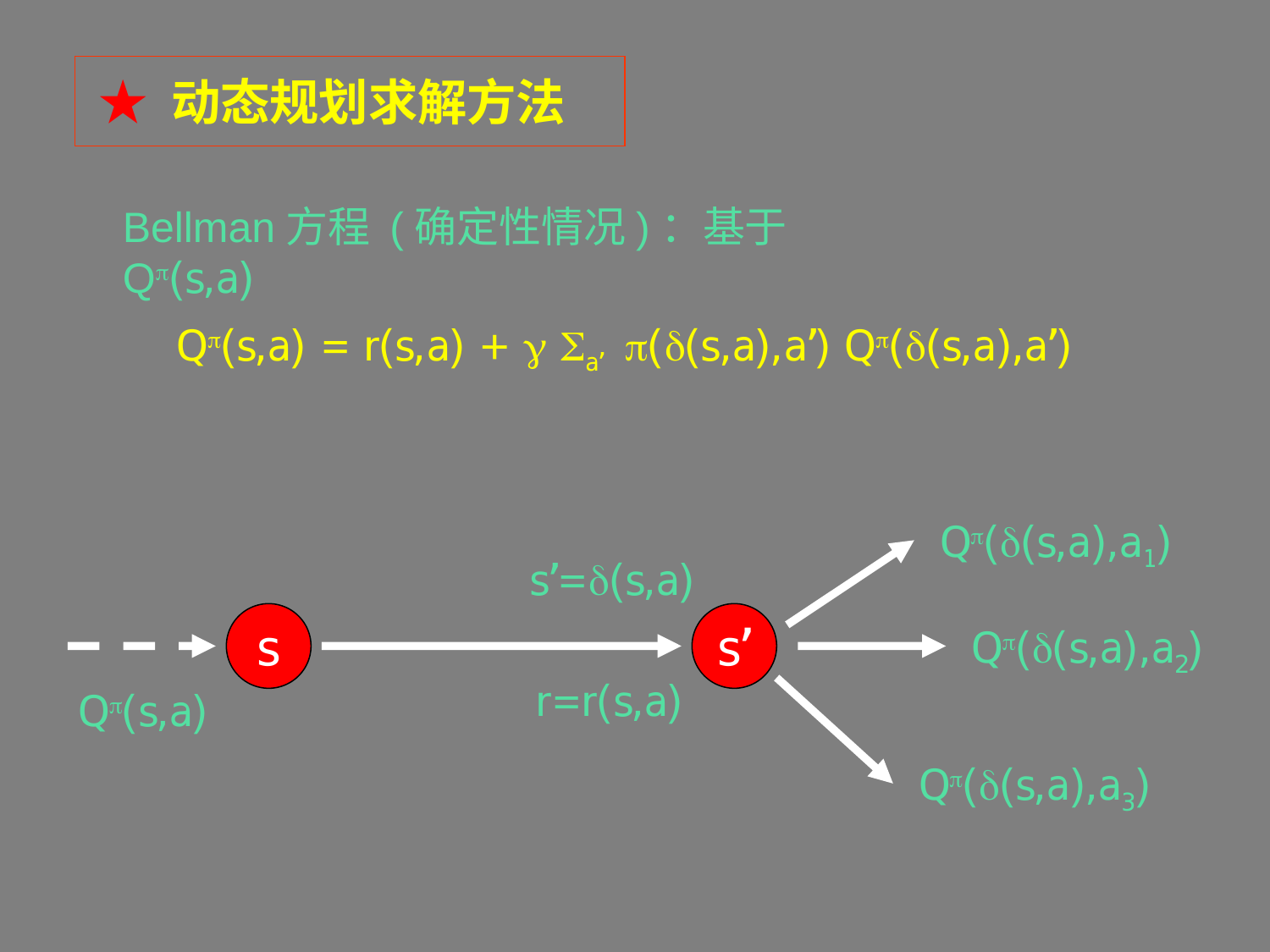

★ 动态规划求解方法
Bellman方程 (确定性情况)：基于Qπ(s,a)
Qπ(s,a) = r(s,a) + γ Σa’ π(δ(s,a),a’) Qπ(δ(s,a),a’)
Qπ(δ(s,a),a1)

s’=δ(s,a)
s
s’
Qπ(δ(s,a),a2)

r=r(s,a)
Qπ(s,a)

Qπ(δ(s,a),a3)